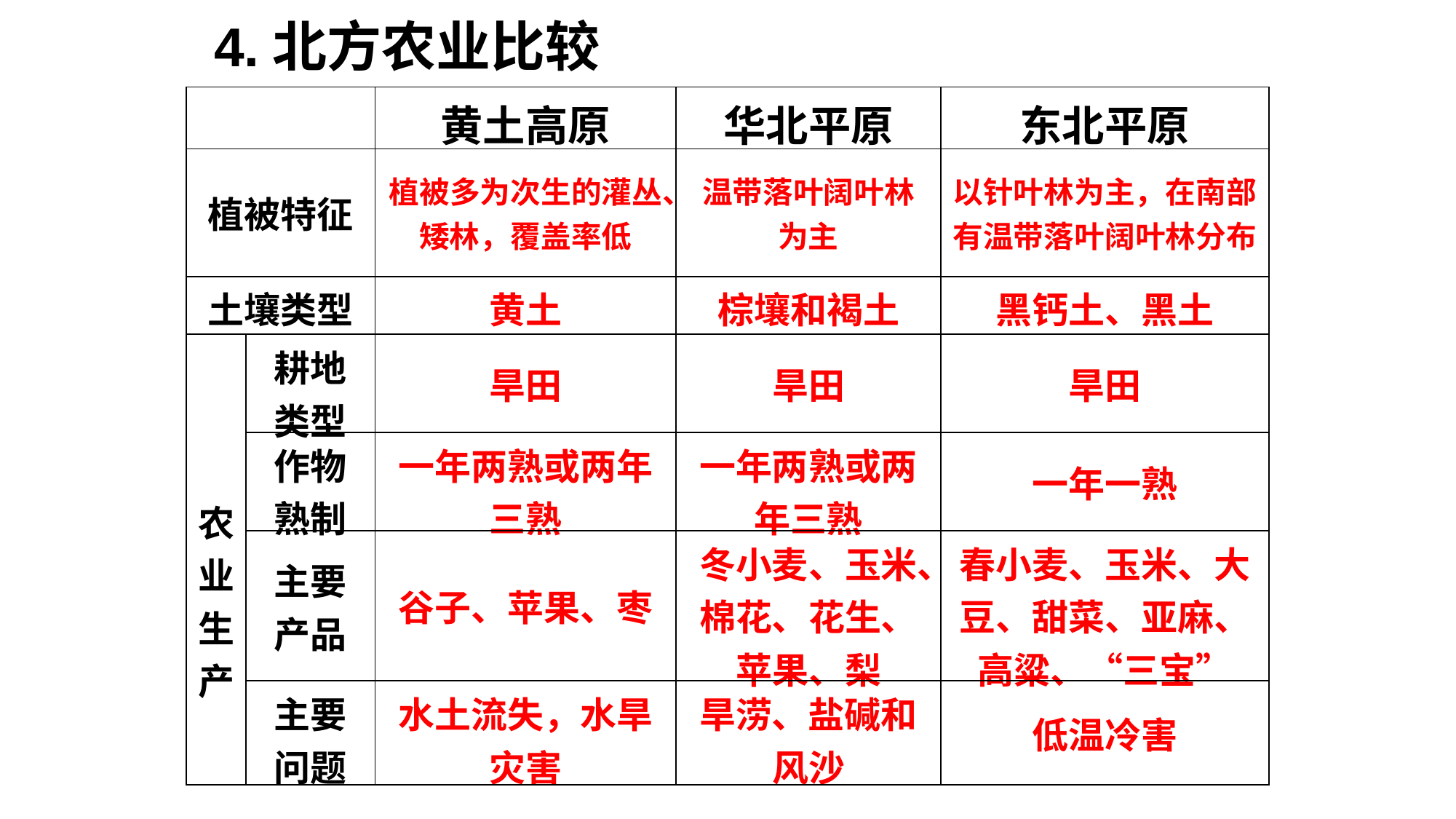

4.北方农业比较
|  |  | 黄土高原 | 华北平原 | 东北平原 |
| --- | --- | --- | --- | --- |
| 植被特征 |  | 植被多为次生的灌丛、矮林，覆盖率低 | 温带落叶阔叶林为主 | 以针叶林为主，在南部有温带落叶阔叶林分布 |
| 土壤类型 |  | 黄土 | 棕壤和褐土 | 黑钙土、黑土 |
| 农业生产 | 耕地类型 | 旱田 | 旱田 | 旱田 |
|  | 作物熟制 | 一年两熟或两年三熟 | 一年两熟或两年三熟 | 一年一熟 |
|  | 主要产品 | 谷子、苹果、枣 | 冬小麦、玉米、棉花、花生、苹果、梨 | 春小麦、玉米、大豆、甜菜、亚麻、高粱、“三宝” |
|  | 主要问题 | 水土流失，水旱灾害 | 旱涝、盐碱和风沙 | 低温冷害 |